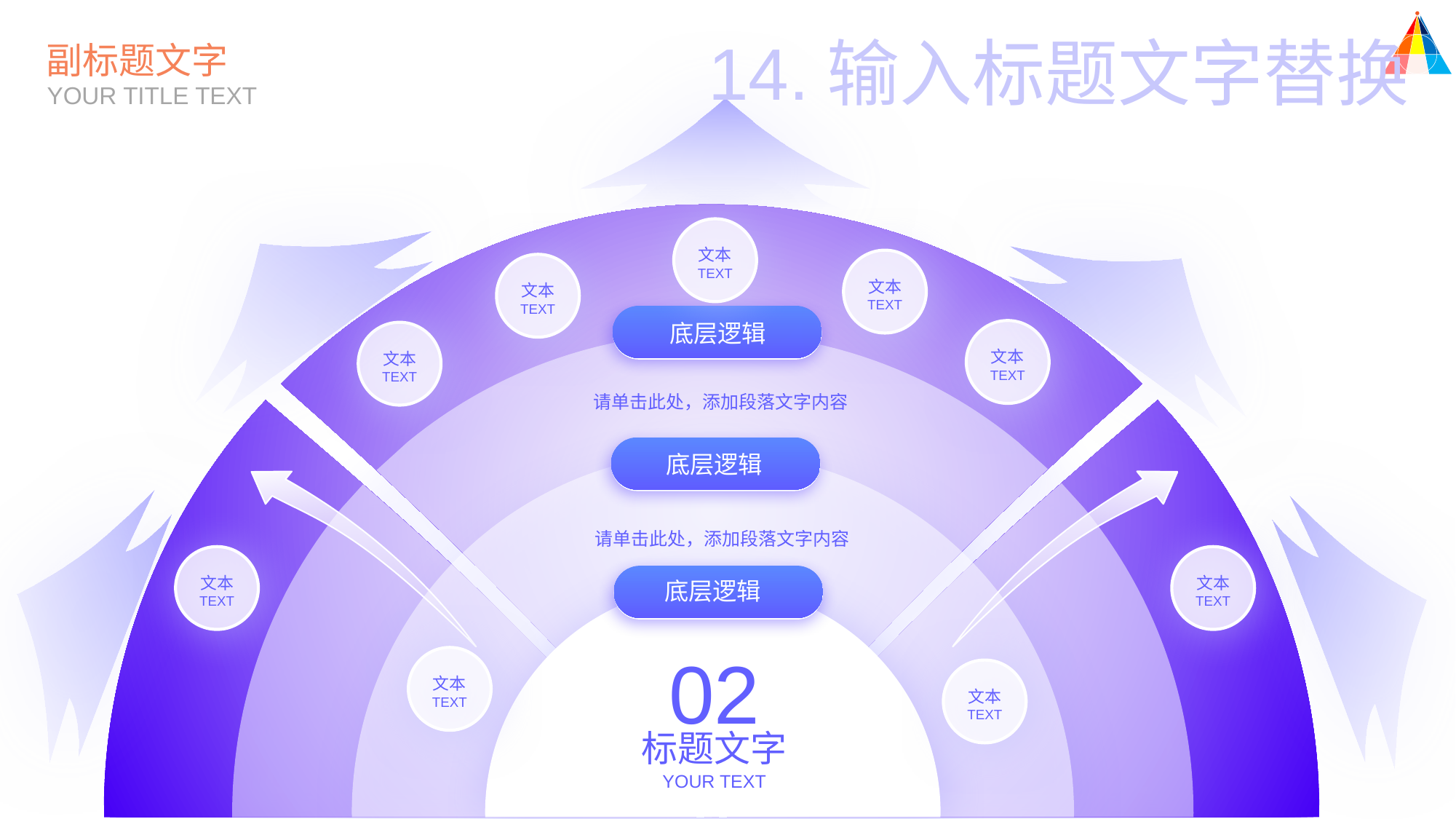

14.输入标题文字替换
副标题文字
YOUR TITLE TEXT

文本
TEXT

文本
TEXT

文本
TEXT

底层逻辑

文本
TEXT

文本
TEXT

请单击此处，添加段落文字内容

底层逻辑

请单击此处，添加段落文字内容

文本
TEXT
文本
TEXT
底层逻辑

02

文本
TEXT

文本
TEXT
标题文字
YOUR TEXT